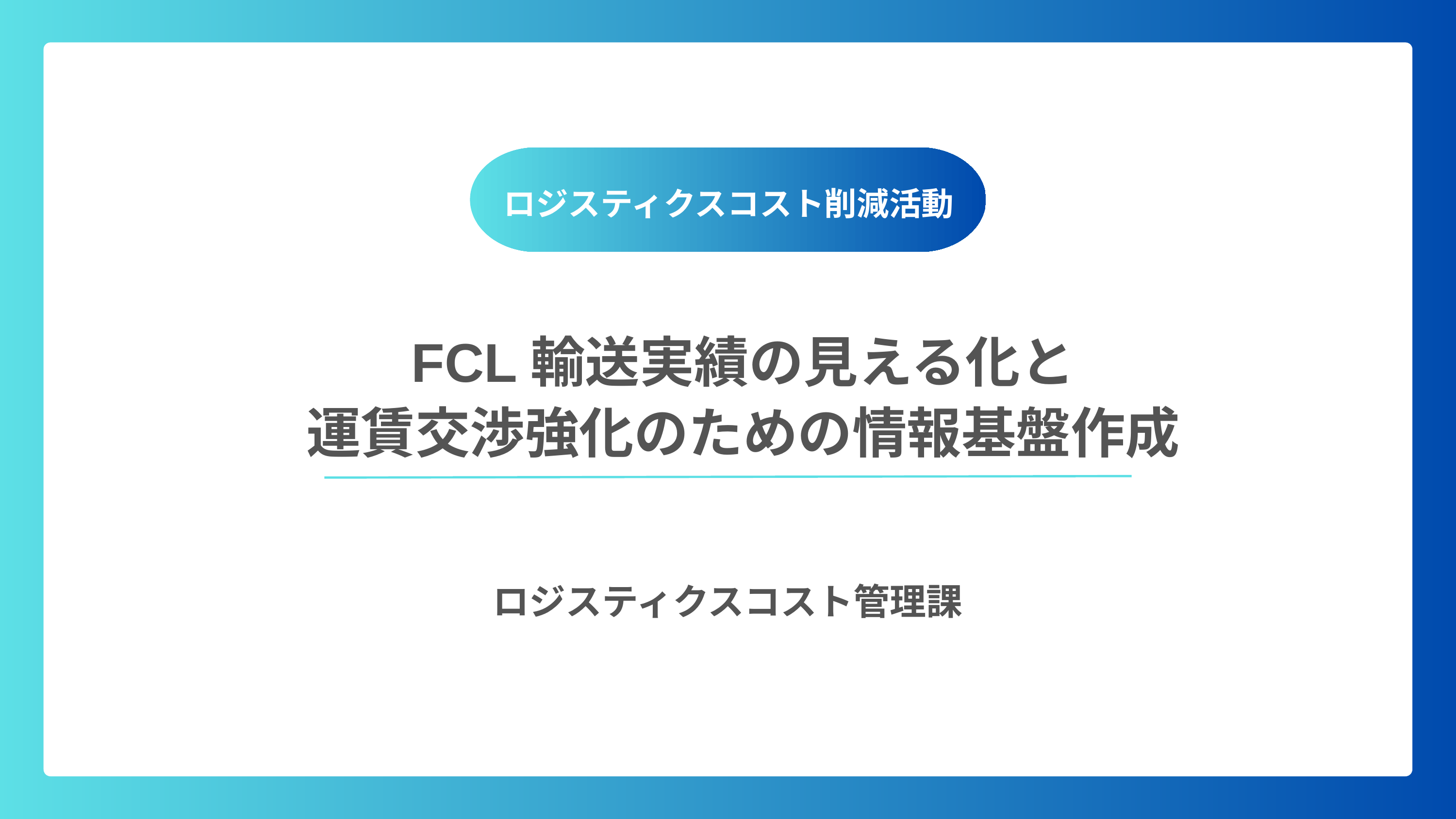

ロジスティクスコスト削減活動

FCL輸送実績の見える化と
運賃交渉強化のための情報基盤作成

ロジスティクスコスト管理課